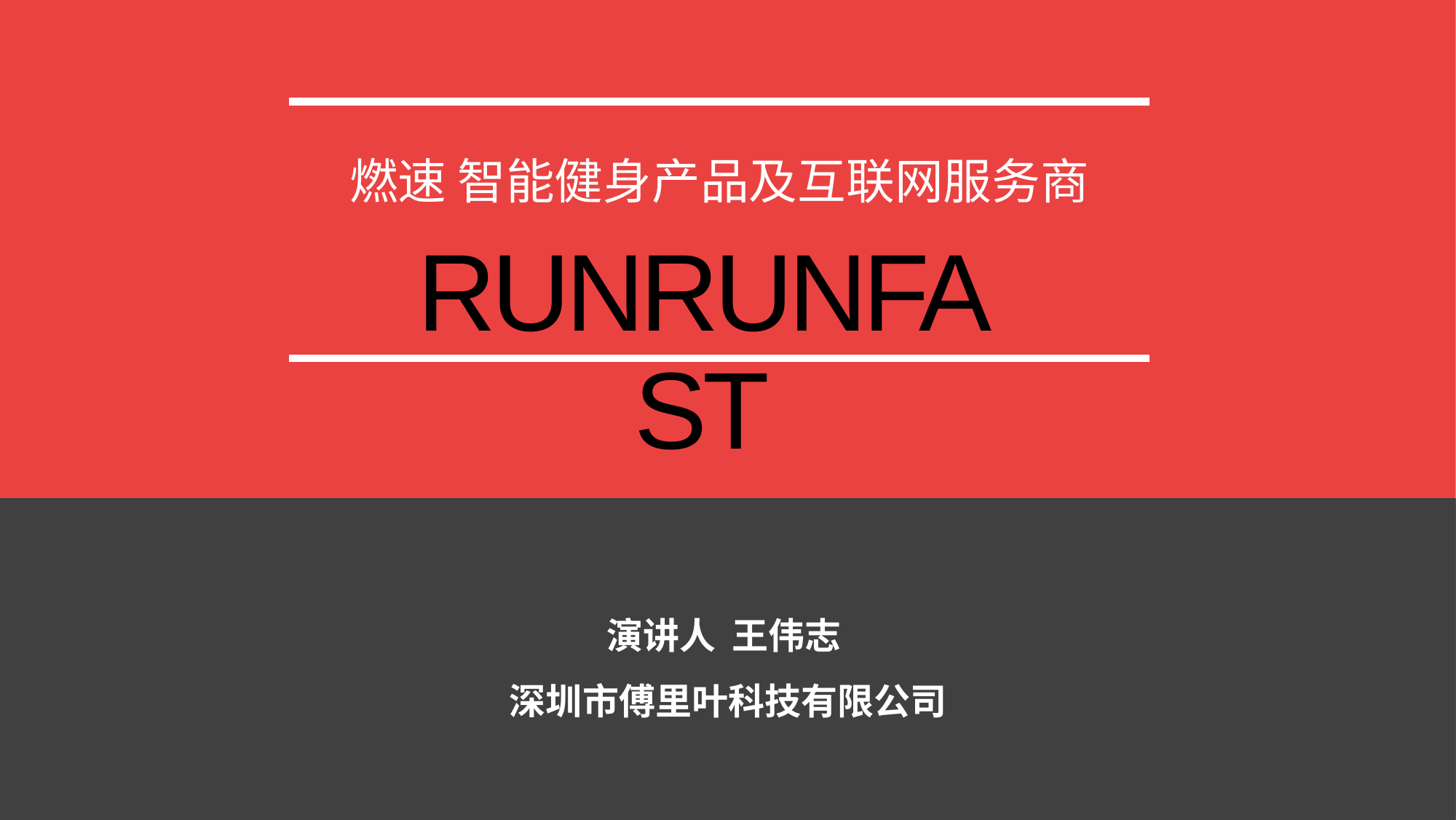

燃速 智能健身产品及互联网服务商
# RUNRUNFAST

演讲人  王伟志
深圳市傅里叶科技有限公司